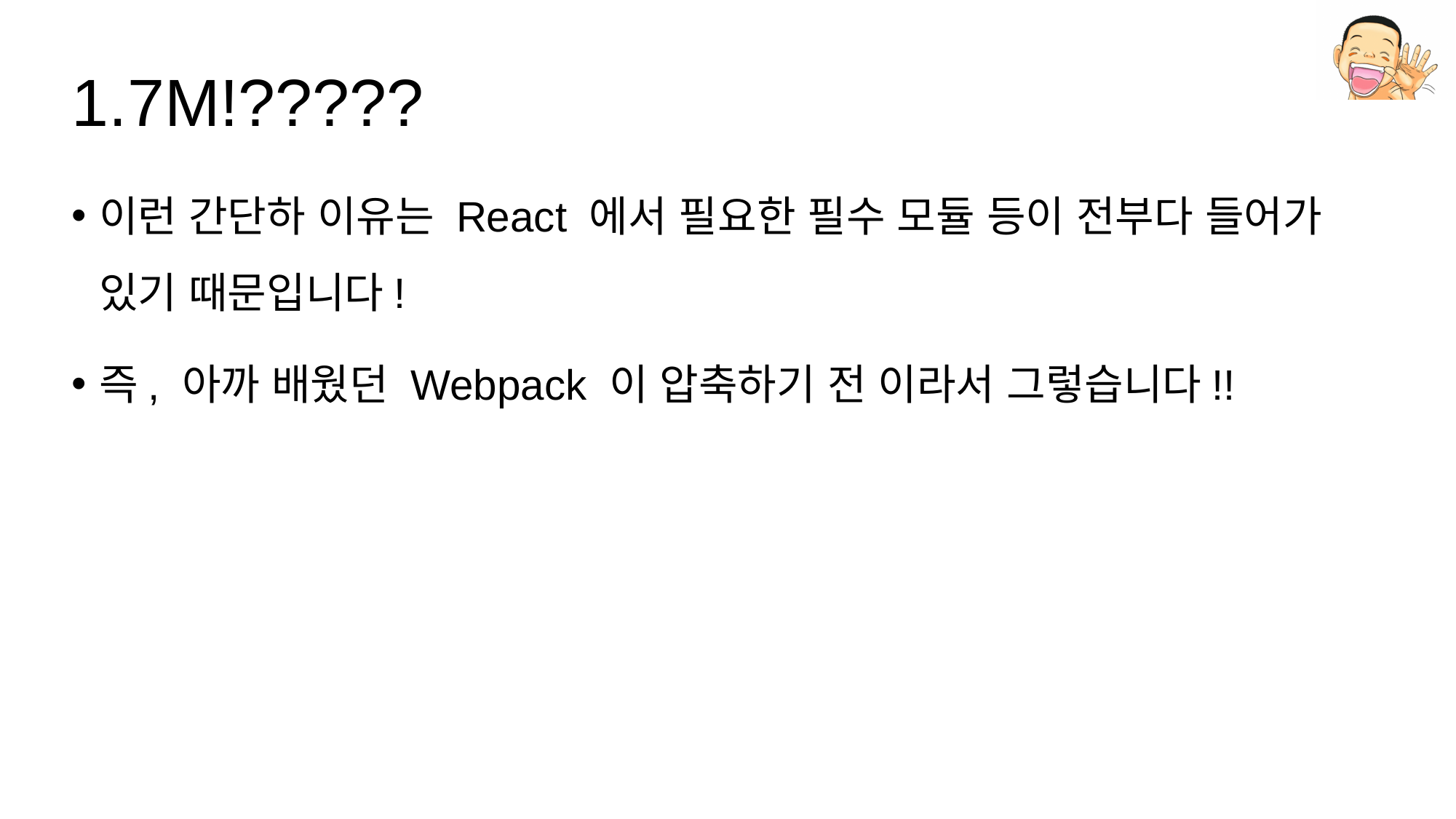

# 1.7M!?????
이런 간단하 이유는 React 에서 필요한 필수 모듈 등이 전부다 들어가 있기 때문입니다!
즉, 아까 배웠던 Webpack 이 압축하기 전 이라서 그렇습니다!!